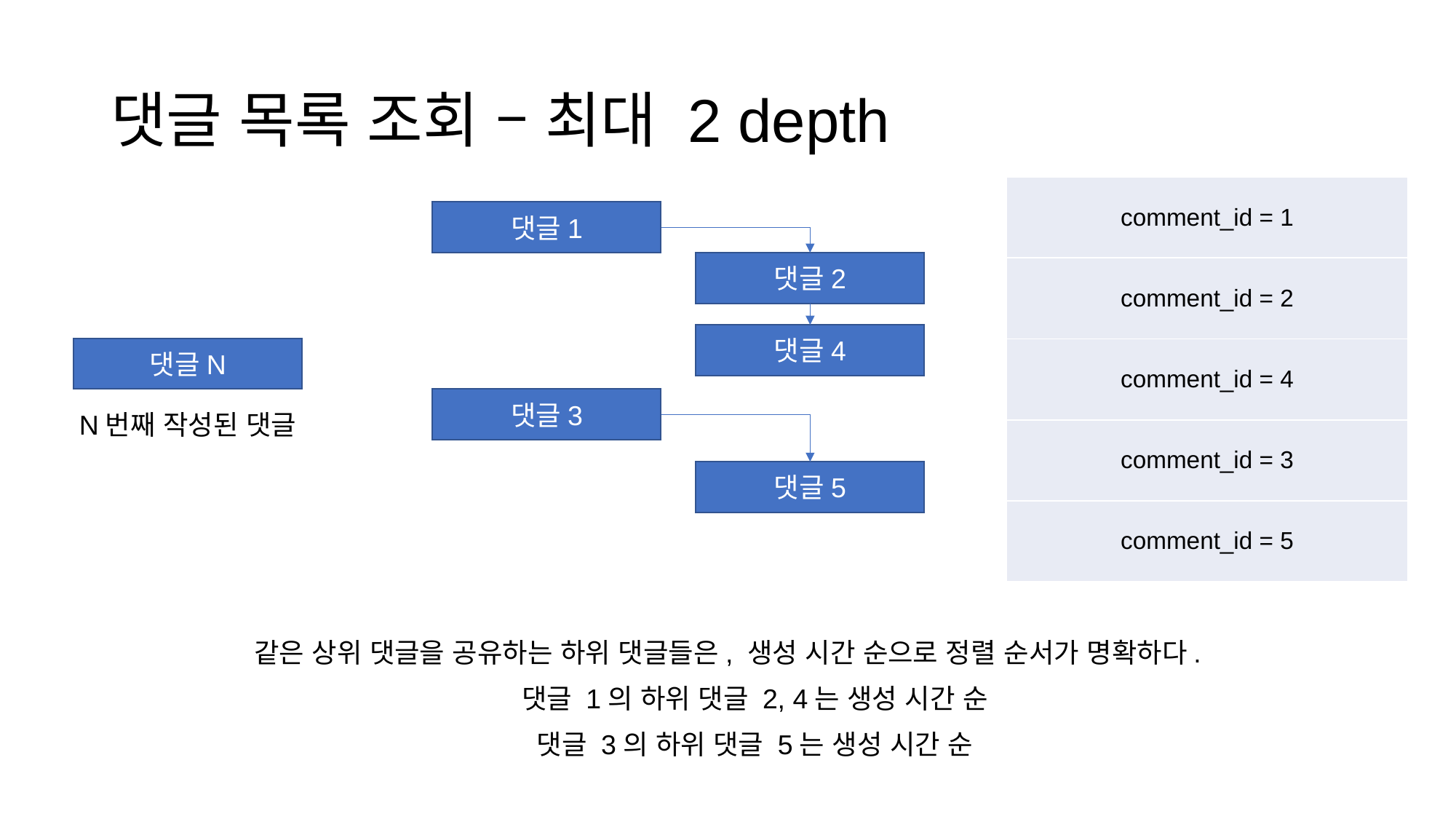

# 댓글 목록 조회 – 최대 2 depth
| comment\_id = 1 |
| --- |
| comment\_id = 2 |
| comment\_id = 4 |
| comment\_id = 3 |
| comment\_id = 5 |
댓글1
댓글2
댓글4
댓글N
댓글3
N번째 작성된 댓글
댓글5
같은 상위 댓글을 공유하는 하위 댓글들은, 생성 시간 순으로 정렬 순서가 명확하다.
댓글 1의 하위 댓글 2, 4는 생성 시간 순
댓글 3의 하위 댓글 5는 생성 시간 순